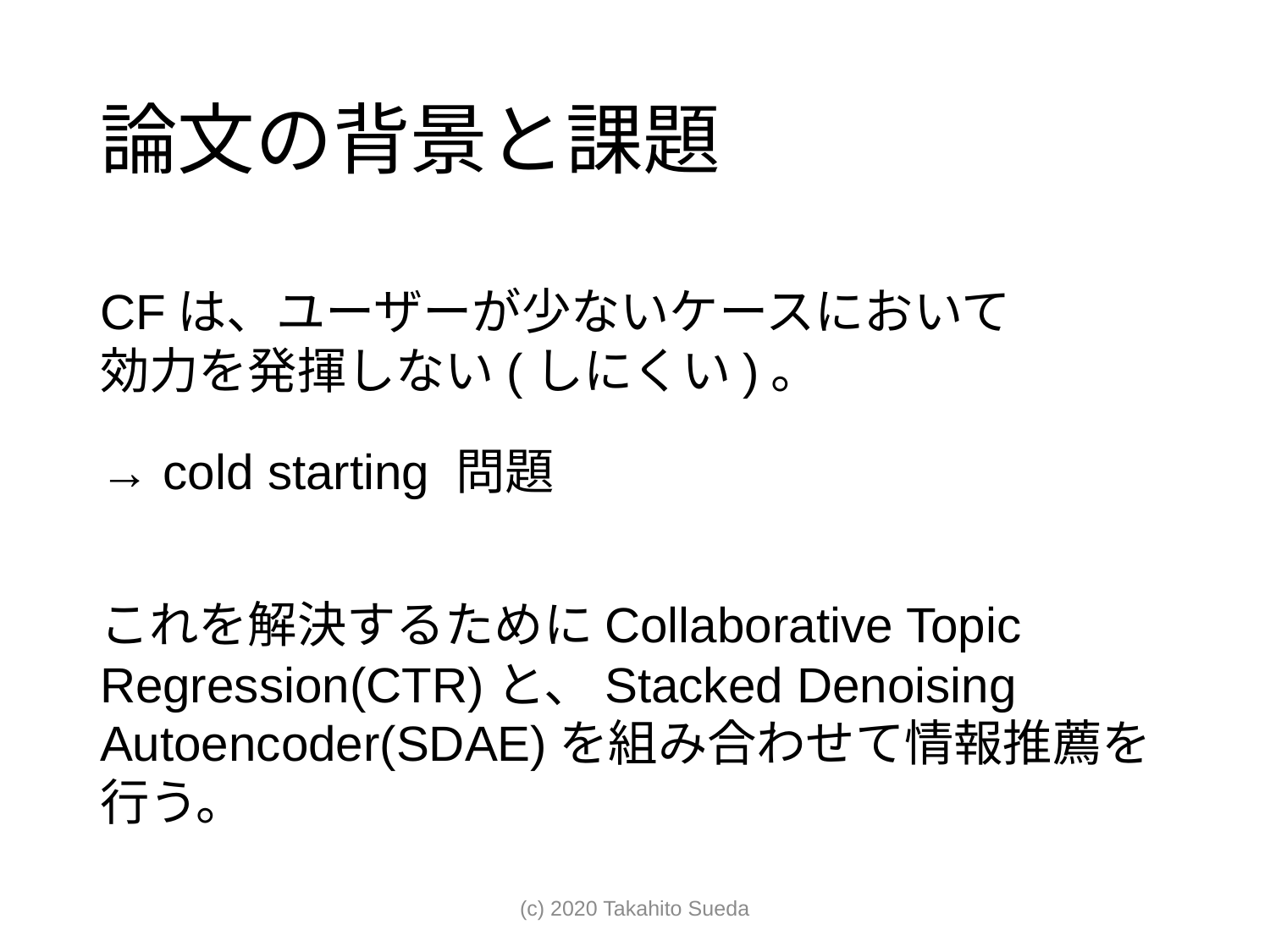

# 論文の背景と課題
CFは、ユーザーが少ないケースにおいて
効力を発揮しない(しにくい)。

→ cold starting 問題

これを解決するためにCollaborative Topic Regression(CTR)と、Stacked Denoising Autoencoder(SDAE)を組み合わせて情報推薦を行う。
(c) 2020 Takahito Sueda